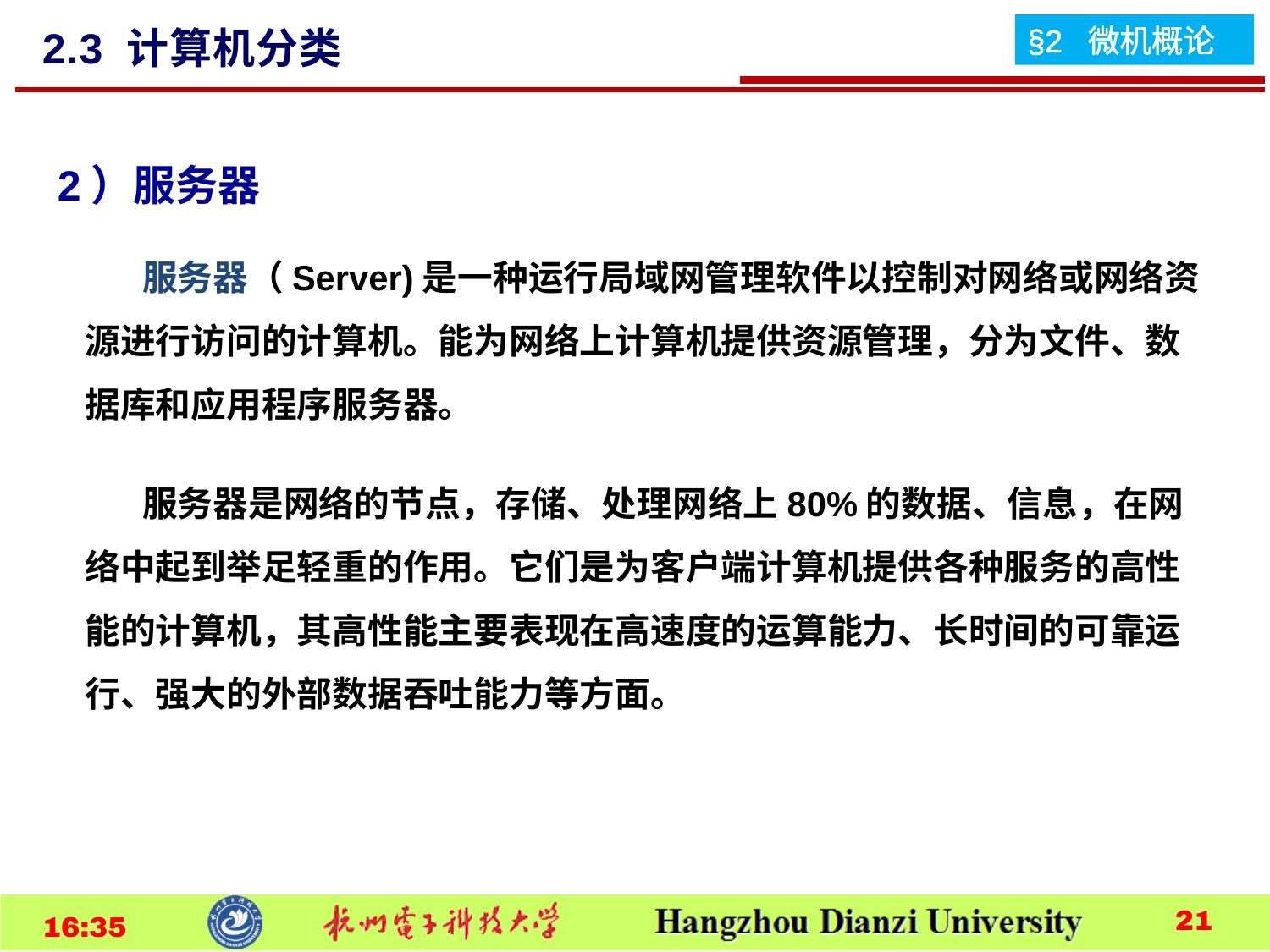

2.3 计算机分类
2）服务器
            服务器（Server)是一种运行局域网管理软件以控制对网络或网络资源进行访问的计算机。能为网络上计算机提供资源管理，分为文件、数据库和应用程序服务器。
            服务器是网络的节点，存储、处理网络上80%的数据、信息，在网络中起到举足轻重的作用。它们是为客户端计算机提供各种服务的高性能的计算机，其高性能主要表现在高速度的运算能力、长时间的可靠运行、强大的外部数据吞吐能力等方面。